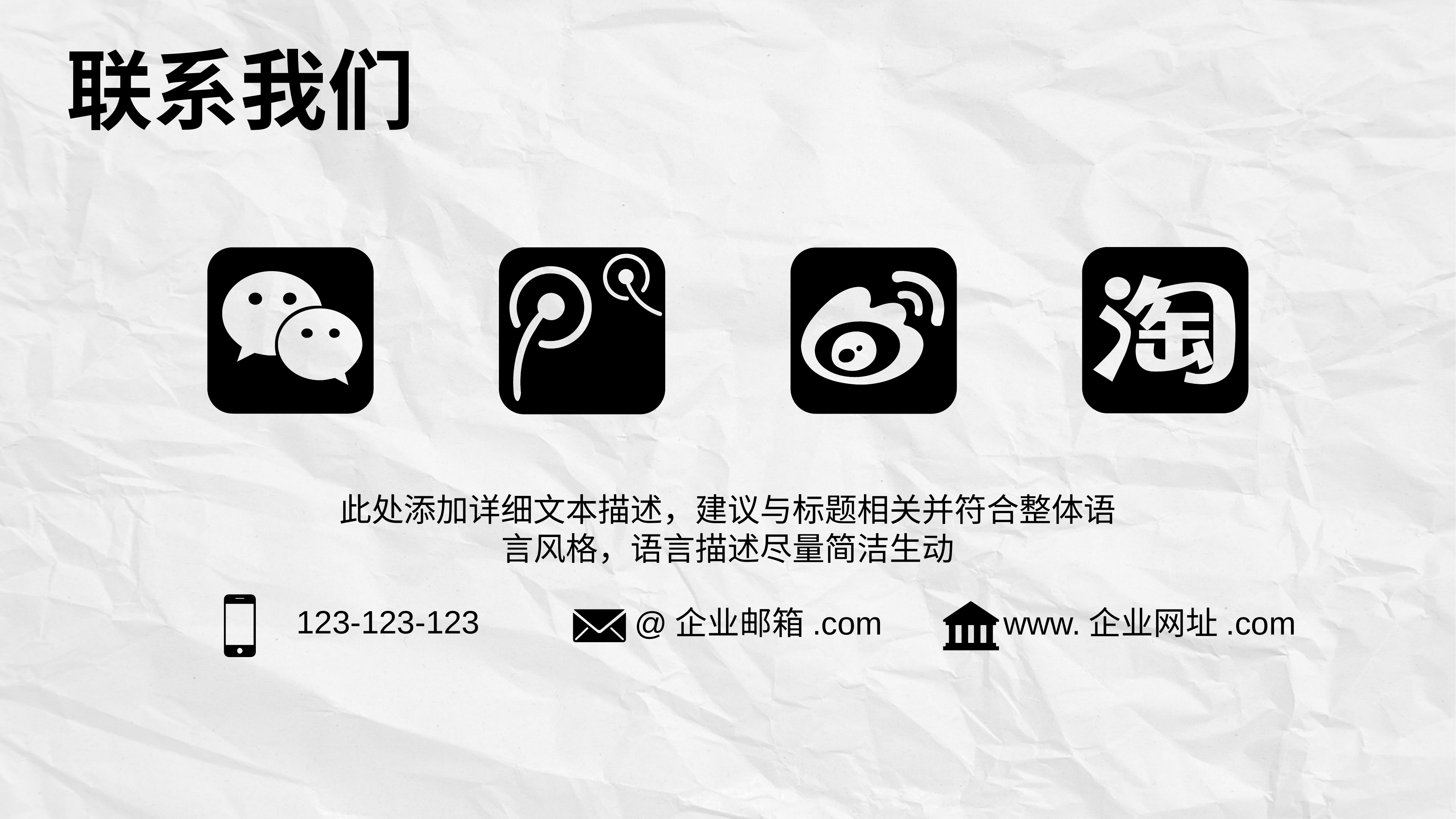

联系我们

此处添加详细文本描述，建议与标题相关并符合整体语言风格，语言描述尽量简洁生动

123-123-123
@企业邮箱.com
www.企业网址.com